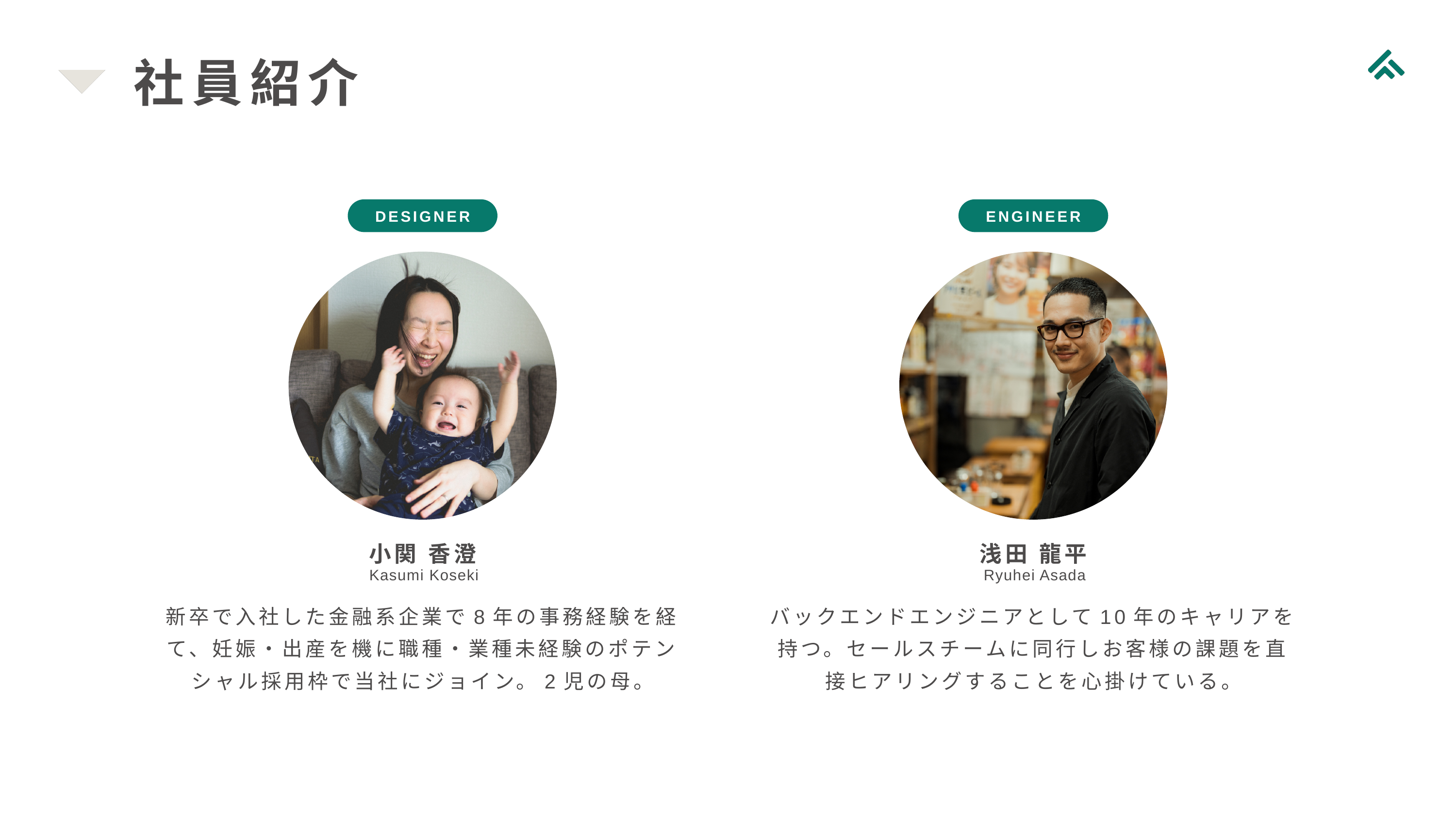

社員紹介

DESIGNER
ENGINEER

小関 香澄
浅田 龍平
Kasumi Koseki
Ryuhei Asada
新卒で入社した金融系企業で8年の事務経験を経て、妊娠・出産を機に職種・業種未経験のポテンシャル採用枠で当社にジョイン。2児の母。
バックエンドエンジニアとして10年のキャリアを持つ。セールスチームに同行しお客様の課題を直接ヒアリングすることを心掛けている。